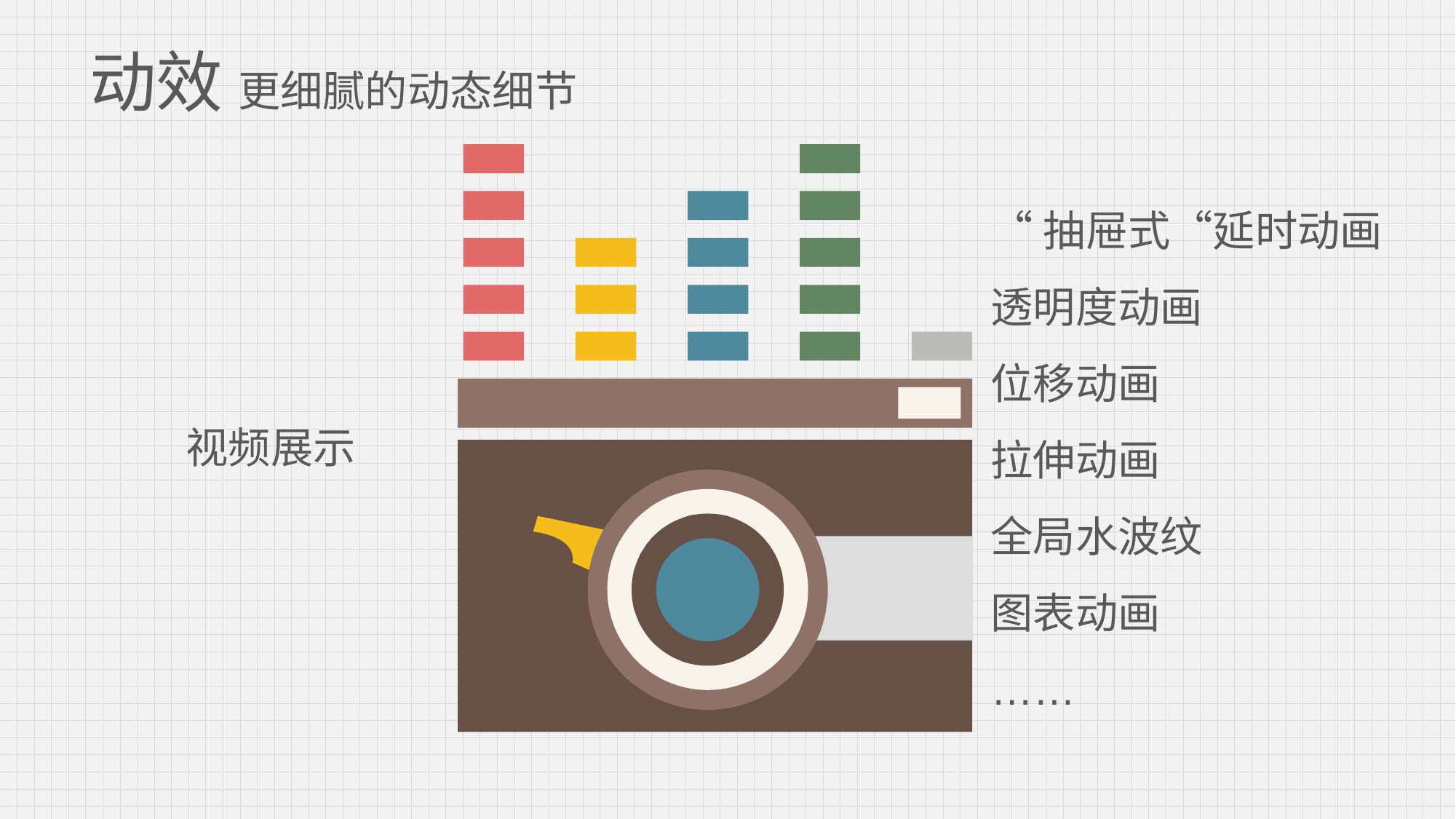

# 动效 更细腻的动态细节

“抽屉式“延时动画
透明度动画
位移动画
拉伸动画
全局水波纹
图表动画
……

视频展示